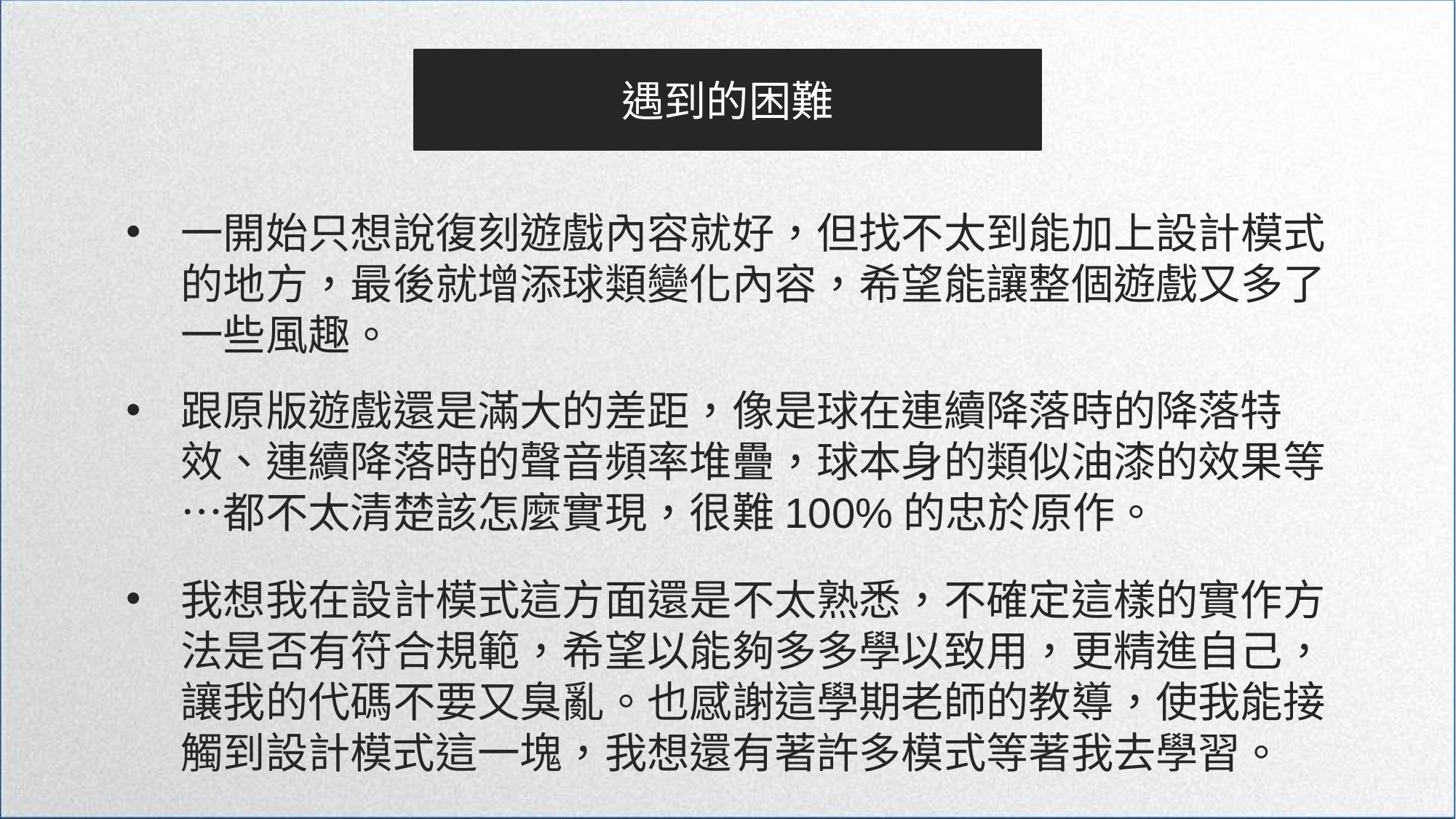

遇到的困難
一開始只想說復刻遊戲內容就好，但找不太到能加上設計模式的地方，最後就增添球類變化內容，希望能讓整個遊戲又多了一些風趣。

跟原版遊戲還是滿大的差距，像是球在連續降落時的降落特效、連續降落時的聲音頻率堆疊，球本身的類似油漆的效果等…都不太清楚該怎麼實現，很難100%的忠於原作。

我想我在設計模式這方面還是不太熟悉，不確定這樣的實作方法是否有符合規範，希望以能夠多多學以致用，更精進自己，讓我的代碼不要又臭亂。也感謝這學期老師的教導，使我能接觸到設計模式這一塊，我想還有著許多模式等著我去學習。